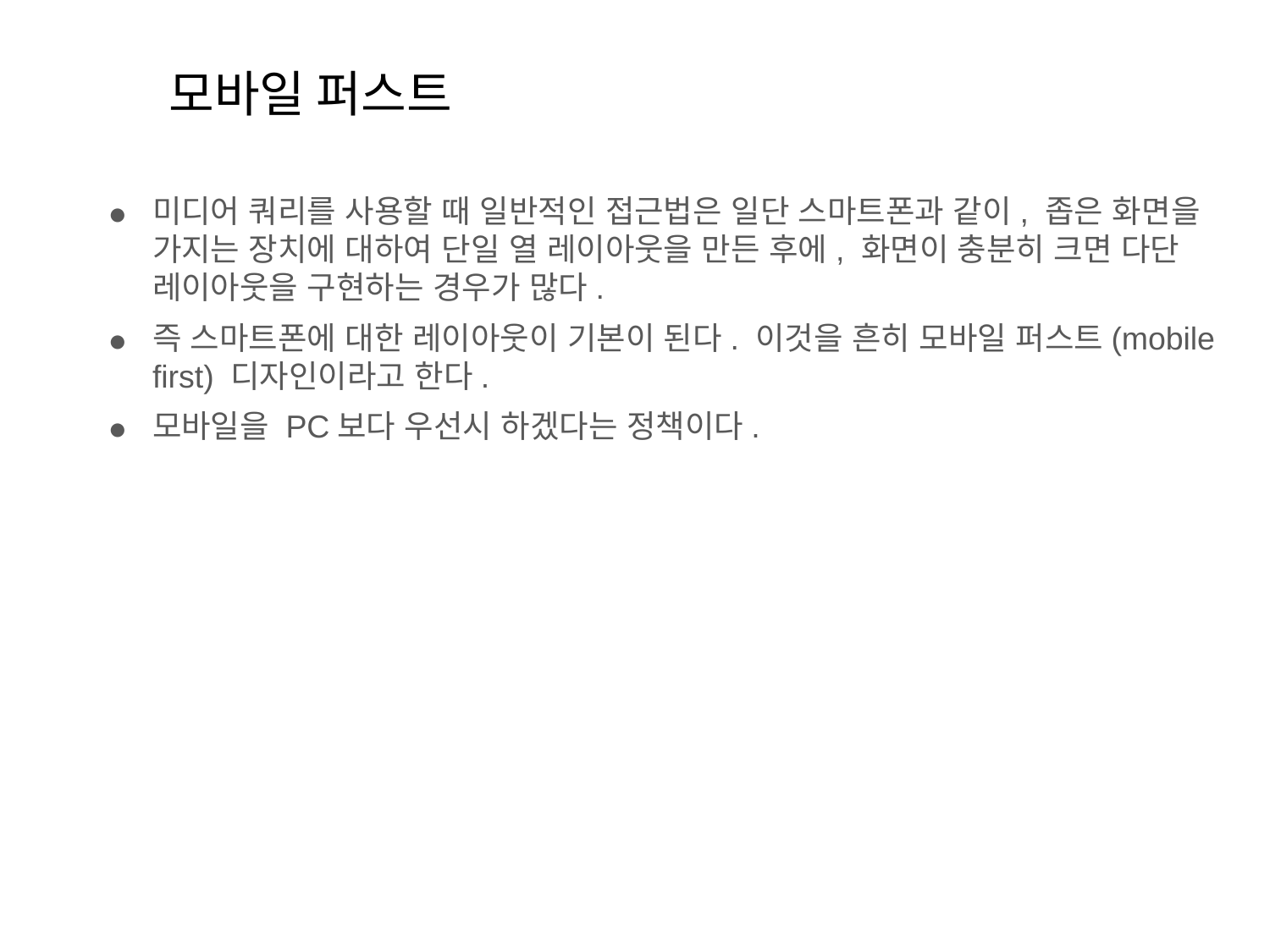

# 모바일 퍼스트
미디어 쿼리를 사용할 때 일반적인 접근법은 일단 스마트폰과 같이, 좁은 화면을 가지는 장치에 대하여 단일 열 레이아웃을 만든 후에, 화면이 충분히 크면 다단 레이아웃을 구현하는 경우가 많다.
즉 스마트폰에 대한 레이아웃이 기본이 된다. 이것을 흔히 모바일 퍼스트(mobile first) 디자인이라고 한다.
모바일을 PC보다 우선시 하겠다는 정책이다.